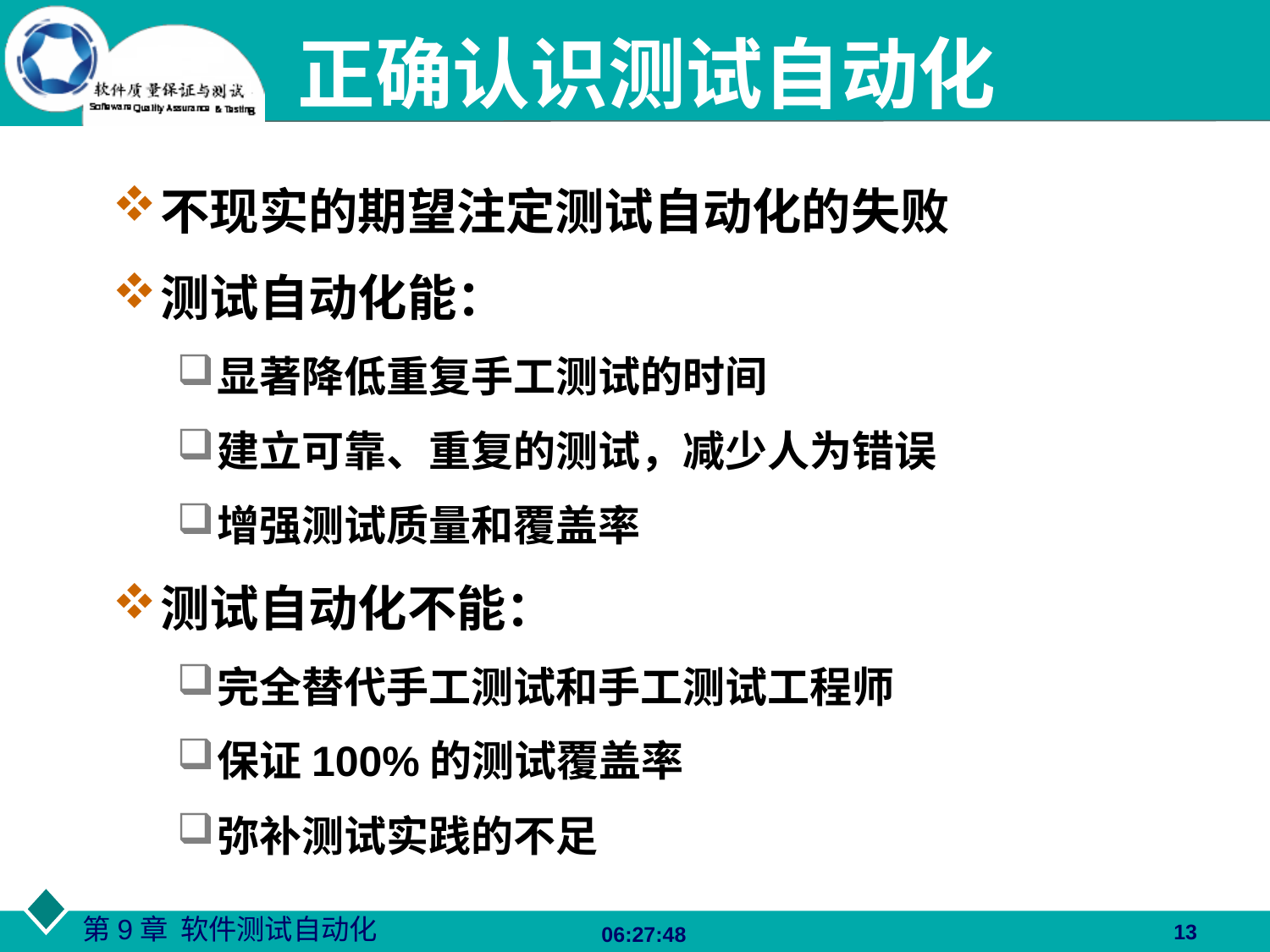

正确认识测试自动化
不现实的期望注定测试自动化的失败
测试自动化能：
显著降低重复手工测试的时间
建立可靠、重复的测试，减少人为错误
增强测试质量和覆盖率
测试自动化不能：
完全替代手工测试和手工测试工程师
保证100%的测试覆盖率
弥补测试实践的不足
13
06:27:48